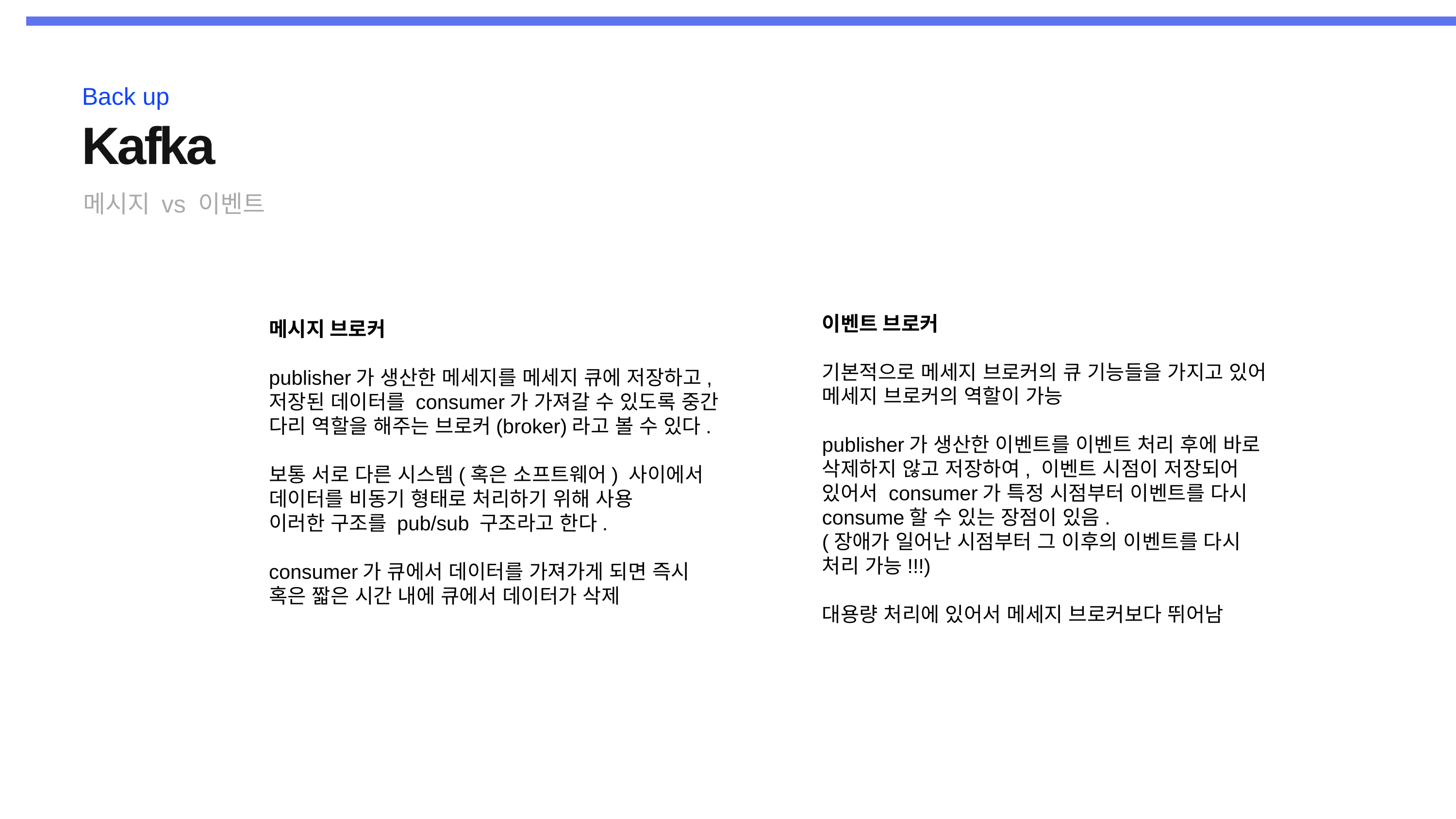

Back up

Kafka

메시지 vs 이벤트

메시지 브로커

publisher가 생산한 메세지를 메세지 큐에 저장하고, 저장된 데이터를 consumer가 가져갈 수 있도록 중간 다리 역할을 해주는 브로커(broker)라고 볼 수 있다.

보통 서로 다른 시스템(혹은 소프트웨어) 사이에서 데이터를 비동기 형태로 처리하기 위해 사용
이러한 구조를 pub/sub 구조라고 한다.

consumer가 큐에서 데이터를 가져가게 되면 즉시 혹은 짧은 시간 내에 큐에서 데이터가 삭제

이벤트 브로커

기본적으로 메세지 브로커의 큐 기능들을 가지고 있어 메세지 브로커의 역할이 가능

publisher가 생산한 이벤트를 이벤트 처리 후에 바로 삭제하지 않고 저장하여, 이벤트 시점이 저장되어 있어서 consumer가 특정 시점부터 이벤트를 다시 consume할 수 있는 장점이 있음.
(장애가 일어난 시점부터 그 이후의 이벤트를 다시 처리 가능!!!)

대용량 처리에 있어서 메세지 브로커보다 뛰어남